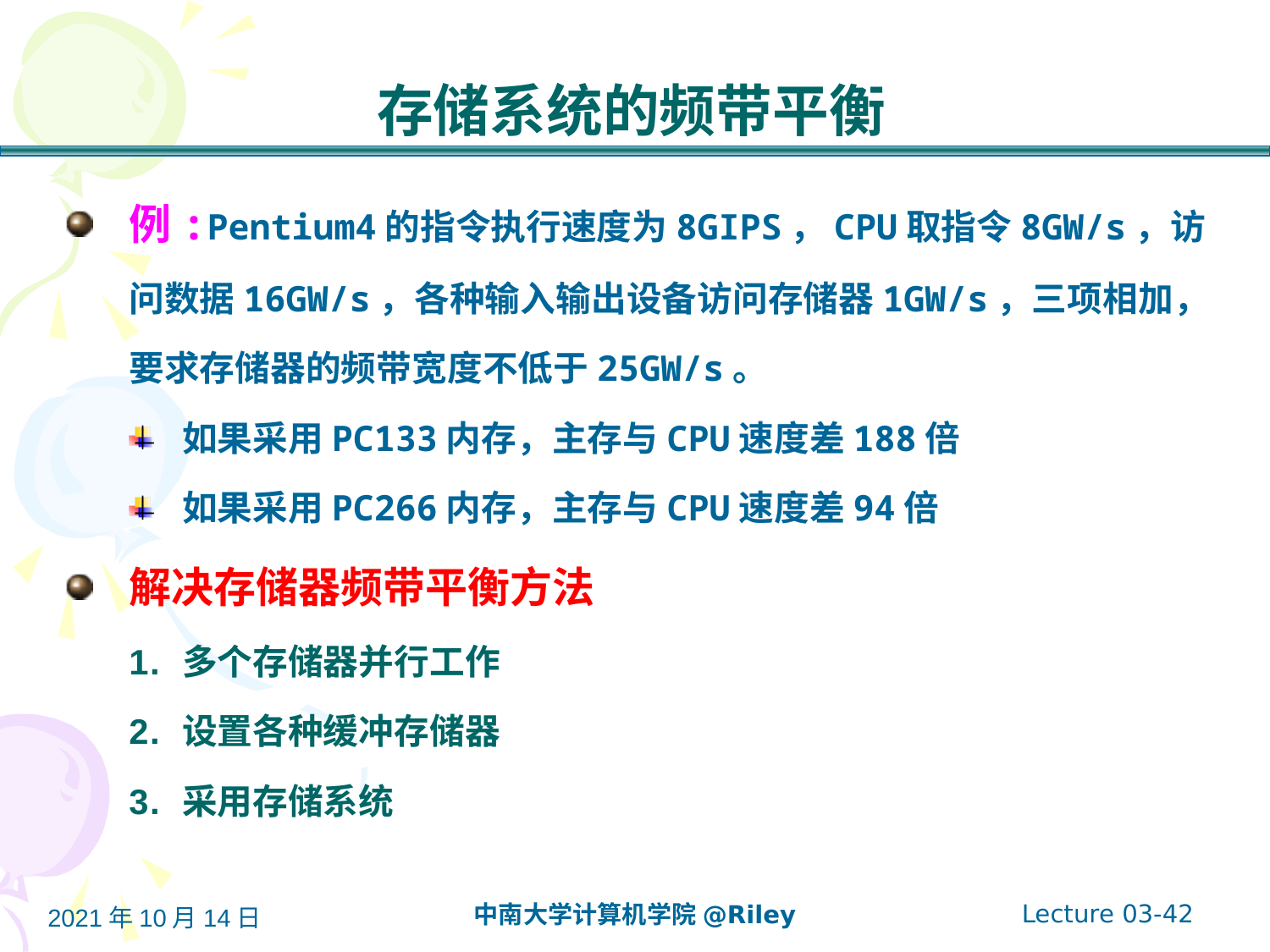

# 存储系统的频带平衡
例:Pentium4的指令执行速度为8GIPS，CPU取指令8GW/s，访问数据16GW/s，各种输入输出设备访问存储器1GW/s，三项相加，要求存储器的频带宽度不低于25GW/s。
如果采用PC133内存，主存与CPU速度差188倍
如果采用PC266内存，主存与CPU速度差94倍
解决存储器频带平衡方法
多个存储器并行工作
设置各种缓冲存储器
采用存储系统
Lecture 03-42
中南大学计算机学院@Riley
2021年10月14日